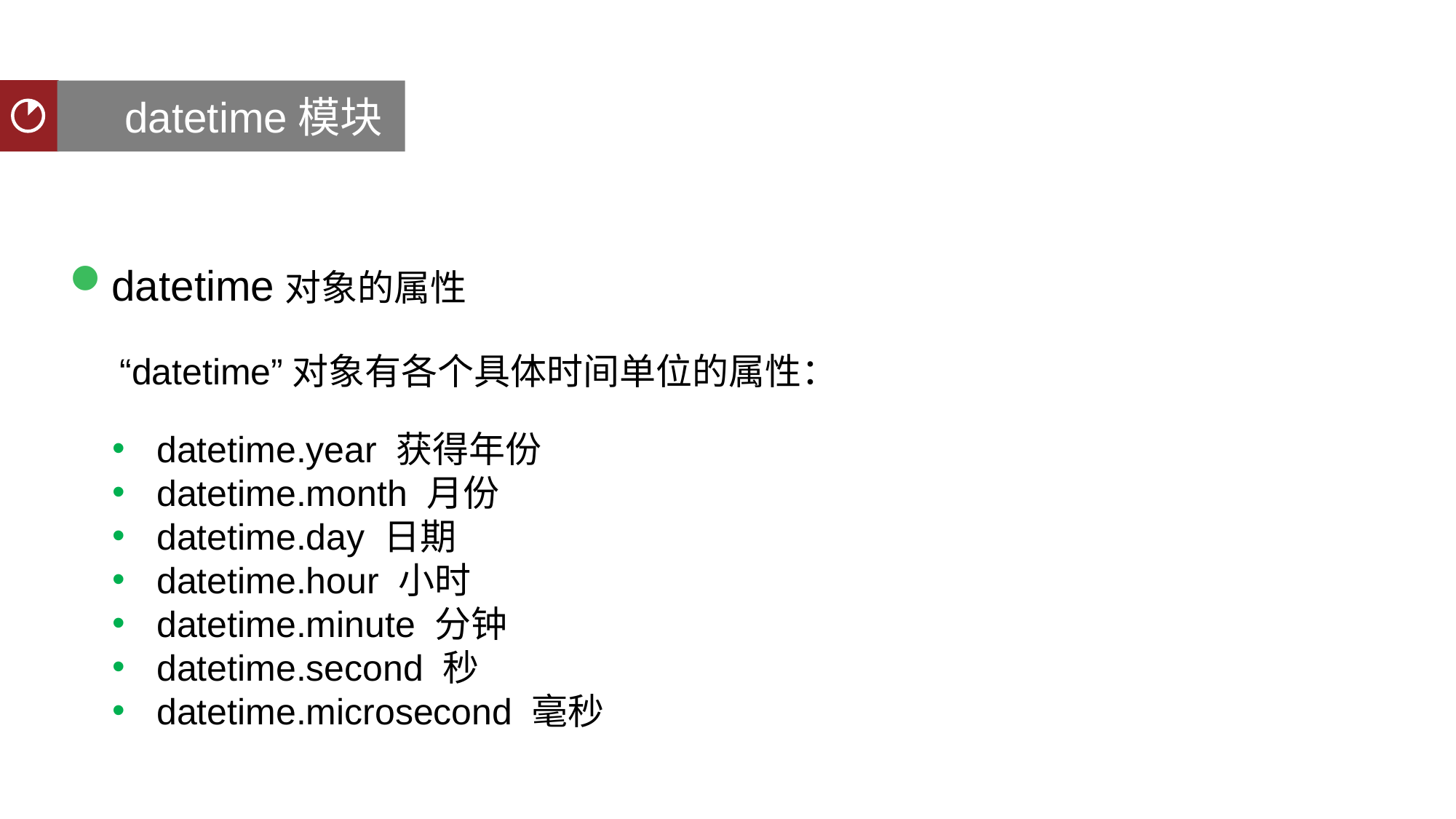

datetime模块

聚类分析
datetime对象的属性
“datetime”对象有各个具体时间单位的属性：
 datetime.year 获得年份
 datetime.month 月份
 datetime.day 日期
 datetime.hour 小时
 datetime.minute 分钟
 datetime.second 秒
 datetime.microsecond 毫秒